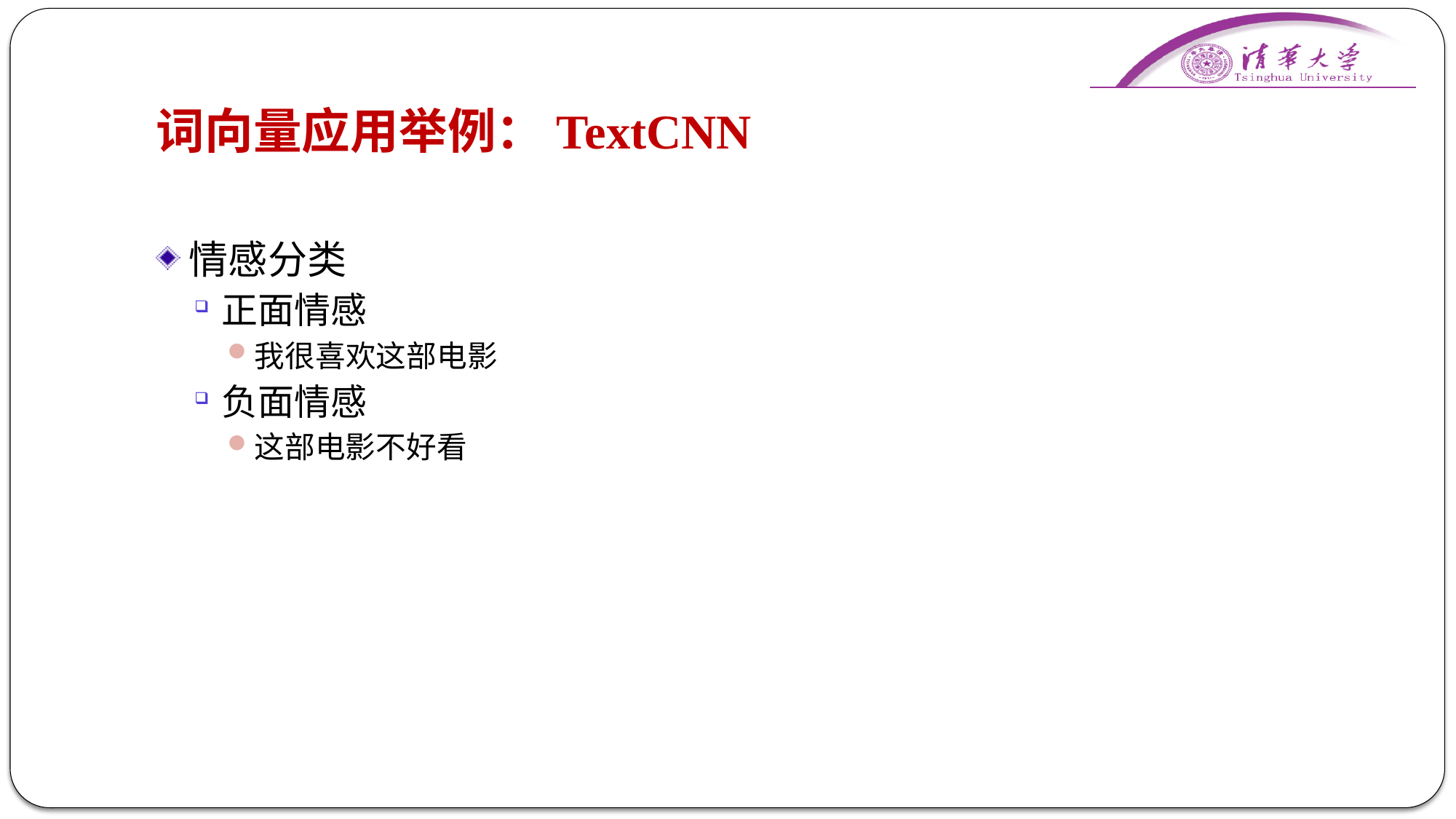

# 词向量应用举例：TextCNN

情感分类
正面情感
我很喜欢这部电影
负面情感
这部电影不好看